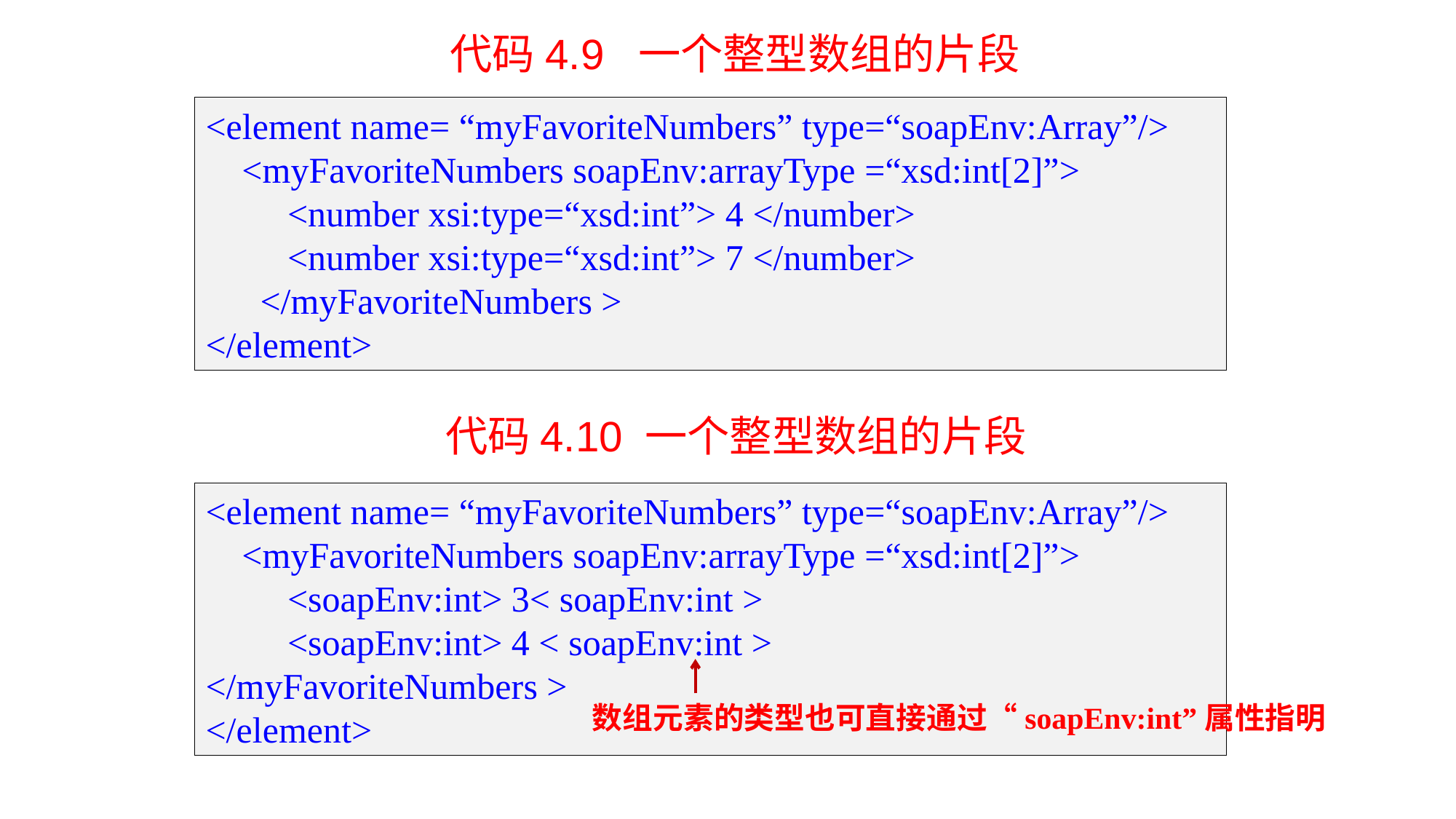

代码4.9  一个整型数组的片段
<element name= “myFavoriteNumbers” type=“soapEnv:Array”/>
    <myFavoriteNumbers soapEnv:arrayType =“xsd:int[2]”>
         <number xsi:type=“xsd:int”> 4 </number>
         <number xsi:type=“xsd:int”> 7 </number>
      </myFavoriteNumbers >
</element>
代码4.10 一个整型数组的片段
<element name= “myFavoriteNumbers” type=“soapEnv:Array”/>
    <myFavoriteNumbers soapEnv:arrayType =“xsd:int[2]”>
         <soapEnv:int> 3< soapEnv:int >
         <soapEnv:int> 4 < soapEnv:int >
</myFavoriteNumbers >
</element>
数组元素的类型也可直接通过“soapEnv:int”属性指明